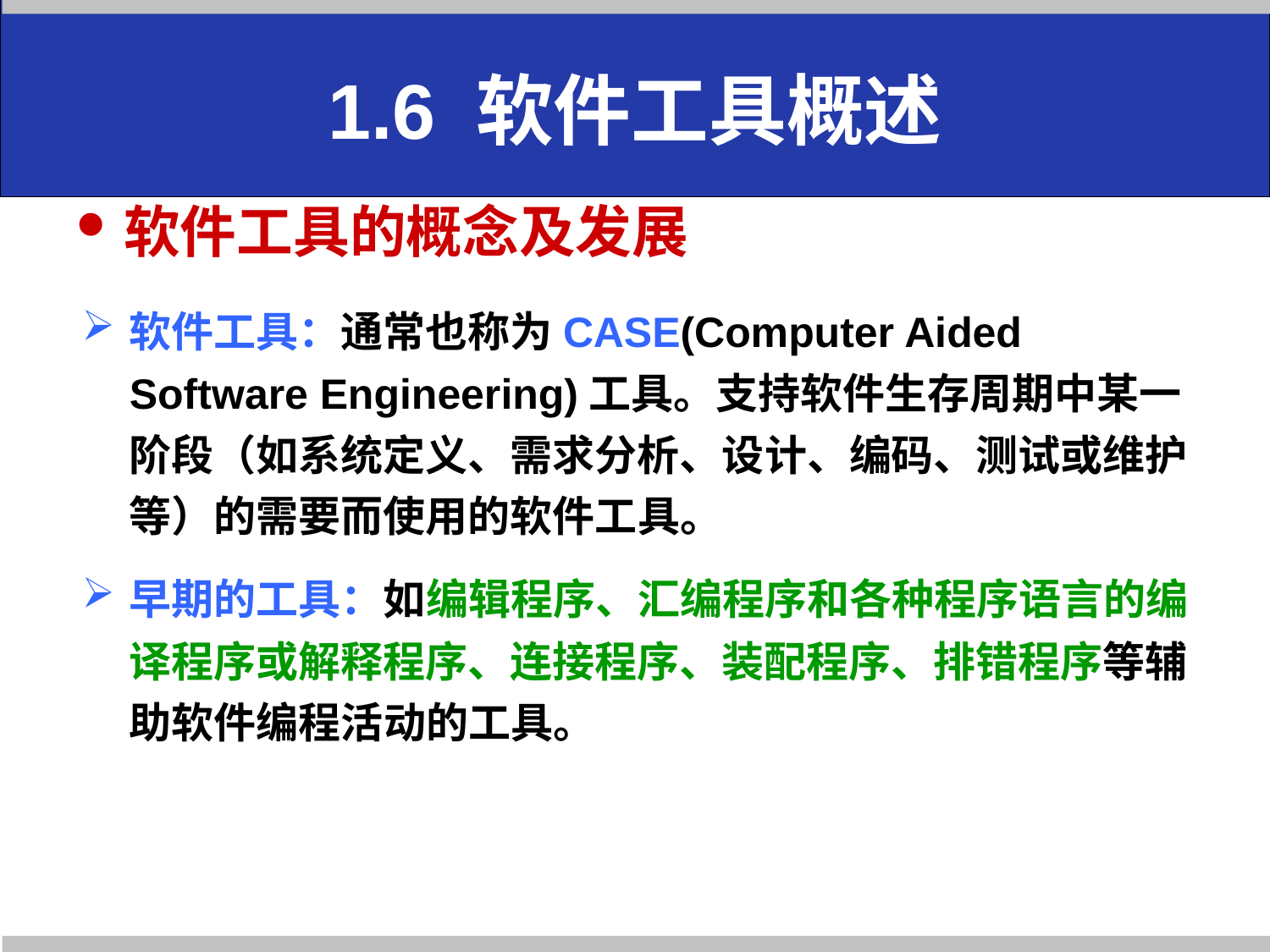

# 1.6 软件工具概述
软件工具的概念及发展
软件工具：通常也称为CASE(Computer Aided Software Engineering)工具。支持软件生存周期中某一阶段（如系统定义、需求分析、设计、编码、测试或维护等）的需要而使用的软件工具。
早期的工具：如编辑程序、汇编程序和各种程序语言的编译程序或解释程序、连接程序、装配程序、排错程序等辅助软件编程活动的工具。

109